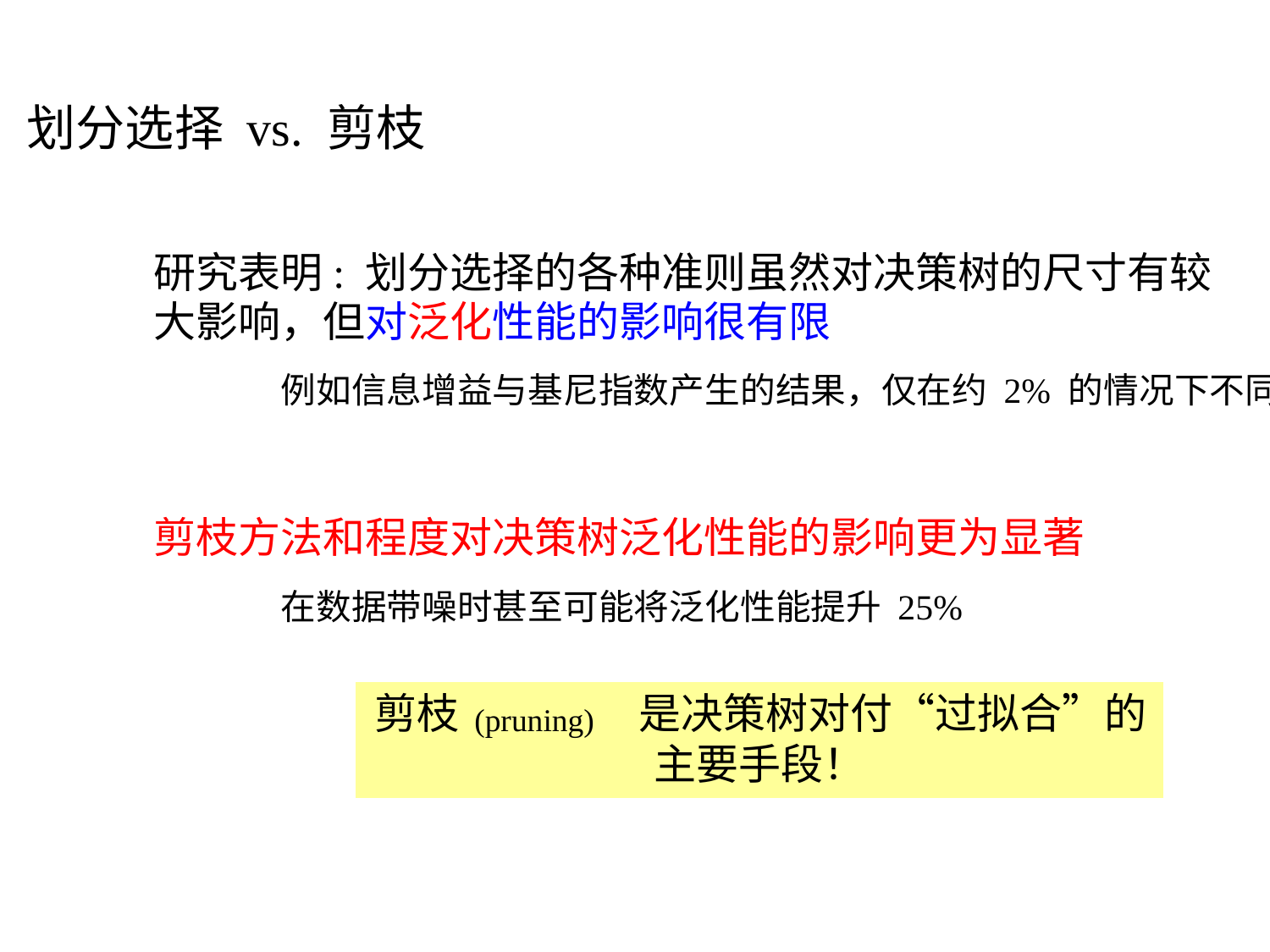

划分选择 vs. 剪枝

	研究表明: 划分选择的各种准则虽然对决策树的尺寸有较
	大影响，但对泛化性能的影响很有限

		例如信息增益与基尼指数产生的结果，仅在约 2% 的情况下不同

	剪枝方法和程度对决策树泛化性能的影响更为显著

		在数据带噪时甚至可能将泛化性能提升 25%

剪枝
是决策树对付“过拟合”的
(pruning)
主要手段！